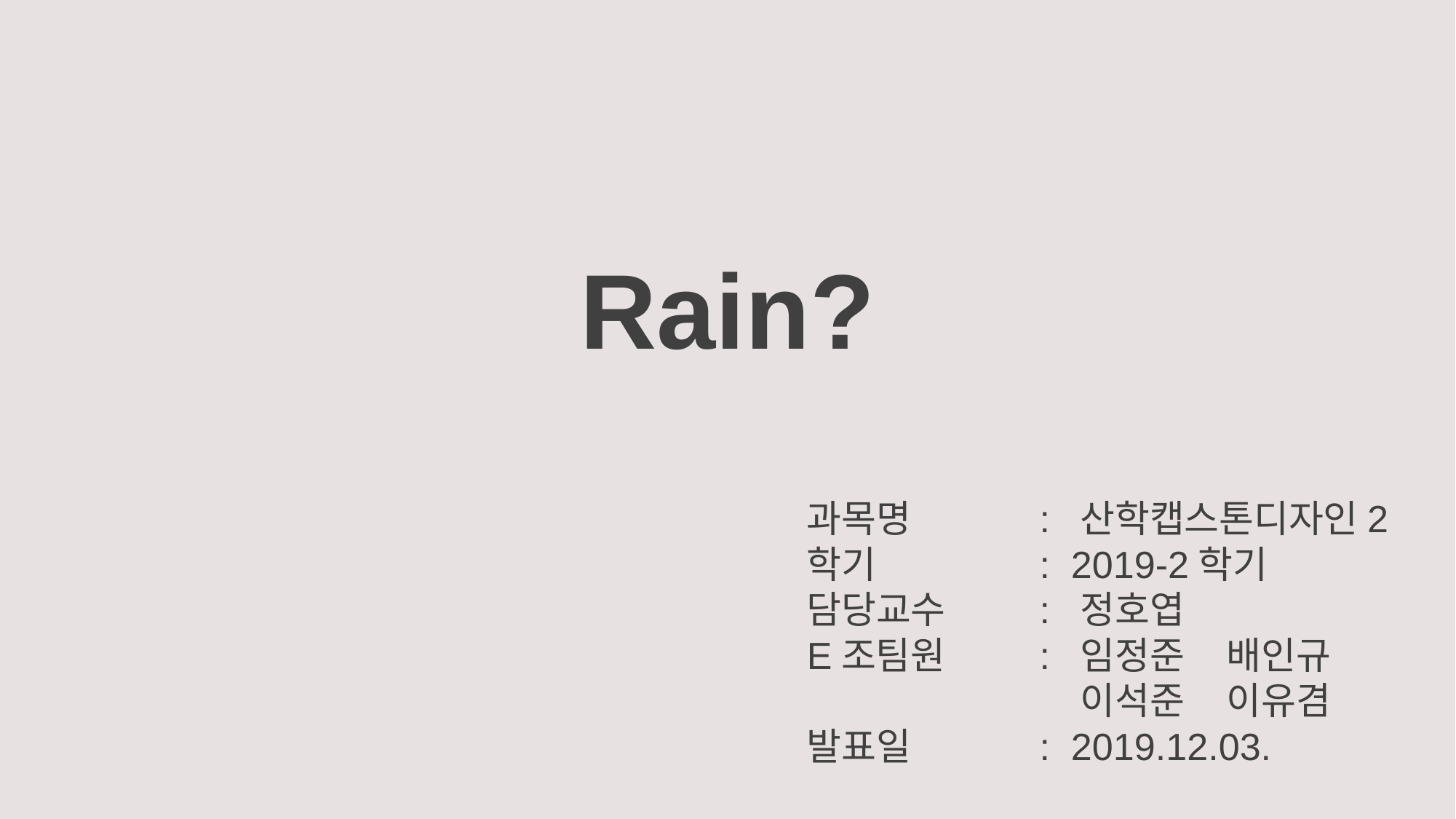

Rain?
과목명
학기
담당교수
E조팀원

발표일
:  산학캡스톤디자인2
:  2019-2학기
:  정호엽
:  임정준    배인규
   이석준    이유겸
:  2019.12.03.